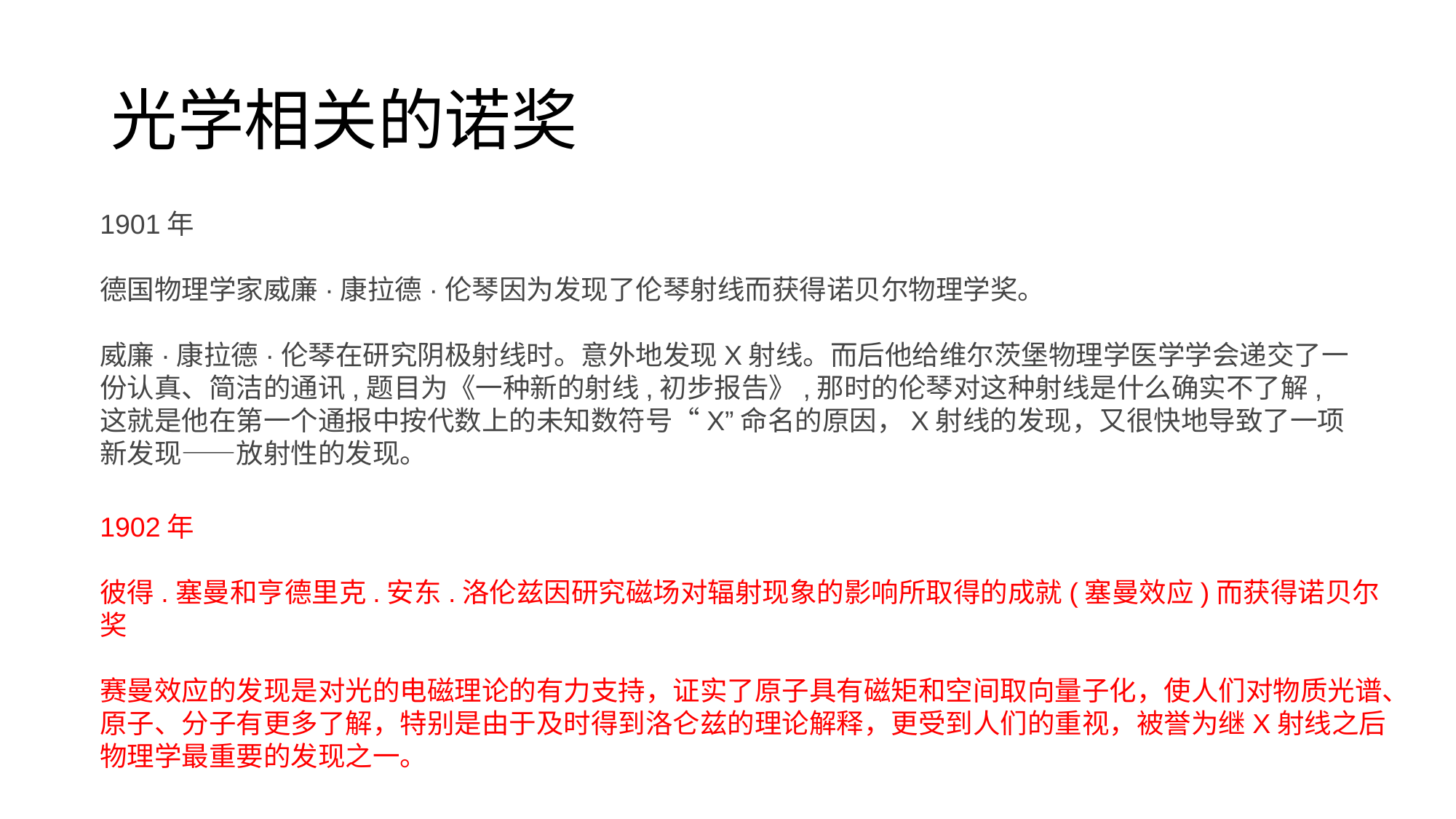

# 光学相关的诺奖
1901年
德国物理学家威廉·康拉德·伦琴因为发现了伦琴射线而获得诺贝尔物理学奖。
威廉·康拉德·伦琴在研究阴极射线时。意外地发现X射线。而后他给维尔茨堡物理学医学学会递交了一份认真、简洁的通讯,题目为《一种新的射线,初步报告》,那时的伦琴对这种射线是什么确实不了解,这就是他在第一个通报中按代数上的未知数符号“X”命名的原因，X射线的发现，又很快地导致了一项新发现——放射性的发现。
1902年
彼得.塞曼和亨德里克.安东.洛伦兹因研究磁场对辐射现象的影响所取得的成就(塞曼效应)而获得诺贝尔奖
赛曼效应的发现是对光的电磁理论的有力支持，证实了原子具有磁矩和空间取向量子化，使人们对物质光谱、原子、分子有更多了解，特别是由于及时得到洛仑兹的理论解释，更受到人们的重视，被誉为继X射线之后物理学最重要的发现之一。